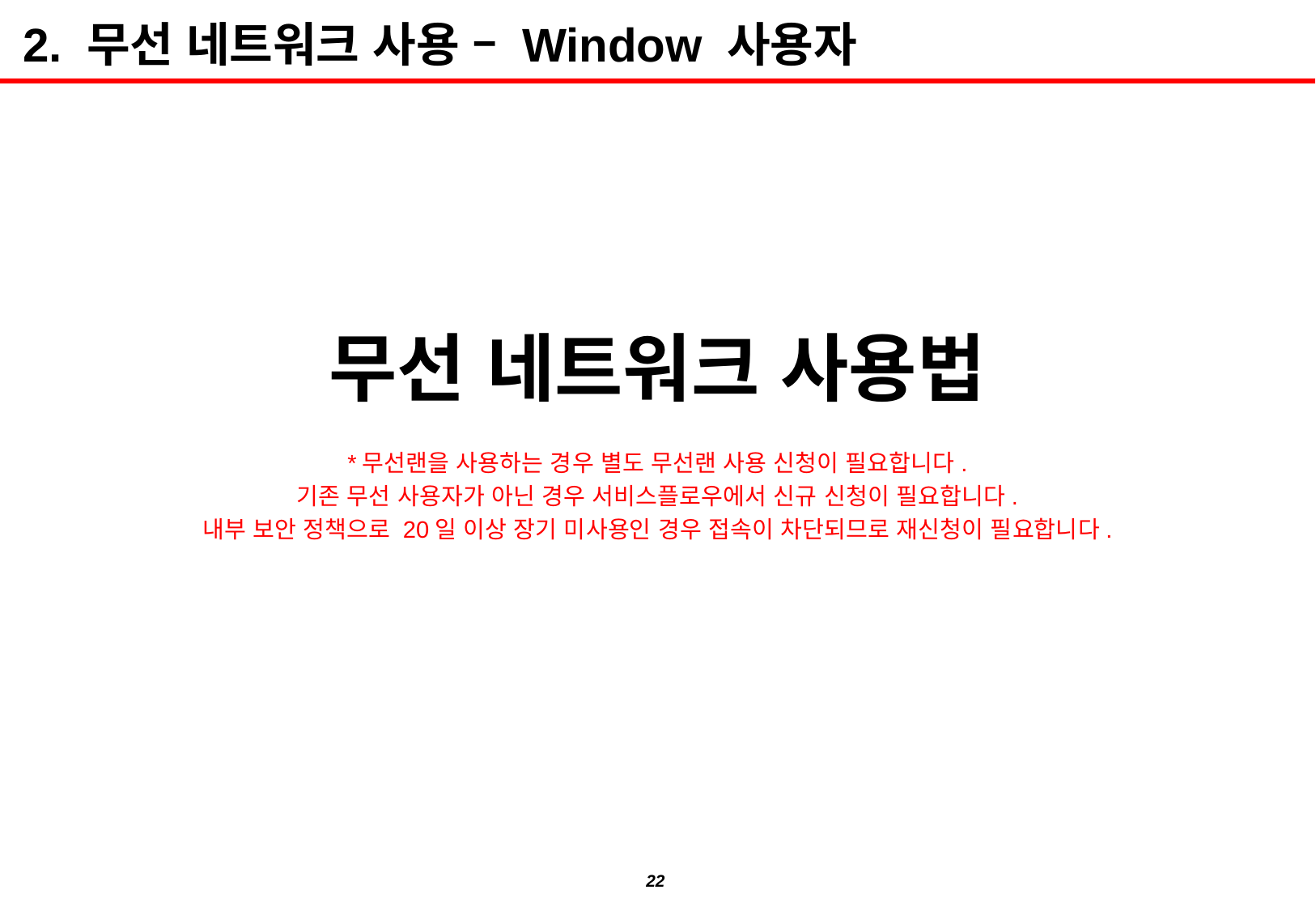

무선 네트워크 사용법

*무선랜을 사용하는 경우 별도 무선랜 사용 신청이 필요합니다.
기존 무선 사용자가 아닌 경우 서비스플로우에서 신규 신청이 필요합니다.
내부 보안 정책으로 20일 이상 장기 미사용인 경우 접속이 차단되므로 재신청이 필요합니다.